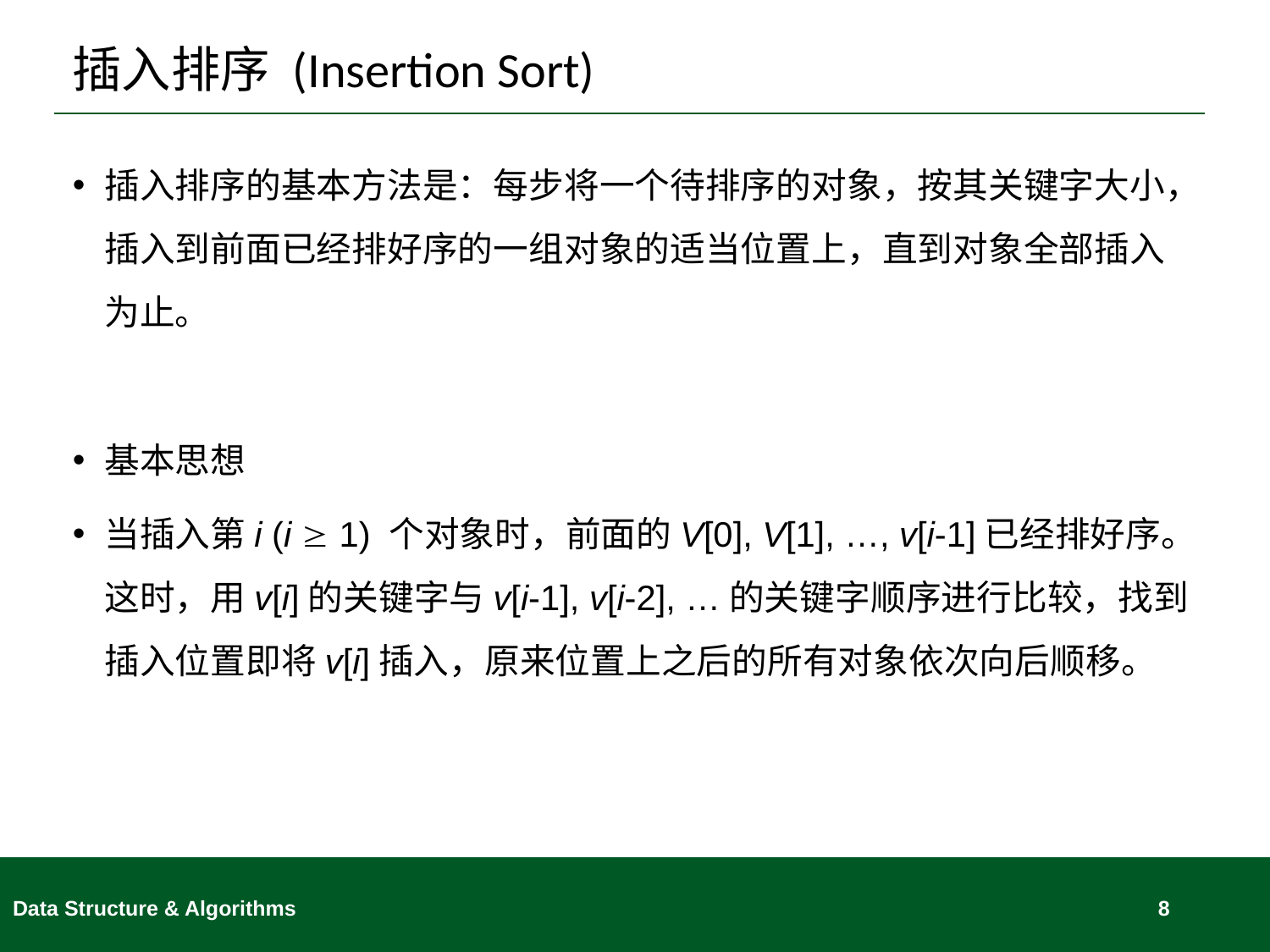

# 插入排序 (Insertion Sort)
插入排序的基本方法是：每步将一个待排序的对象，按其关键字大小，插入到前面已经排好序的一组对象的适当位置上，直到对象全部插入为止。

基本思想
当插入第i (i ≥ 1) 个对象时，前面的V[0], V[1], …, v[i-1]已经排好序。这时，用v[i]的关键字与v[i-1], v[i-2], …的关键字顺序进行比较，找到插入位置即将v[i]插入，原来位置上之后的所有对象依次向后顺移。

Data Structure & Algorithms
8